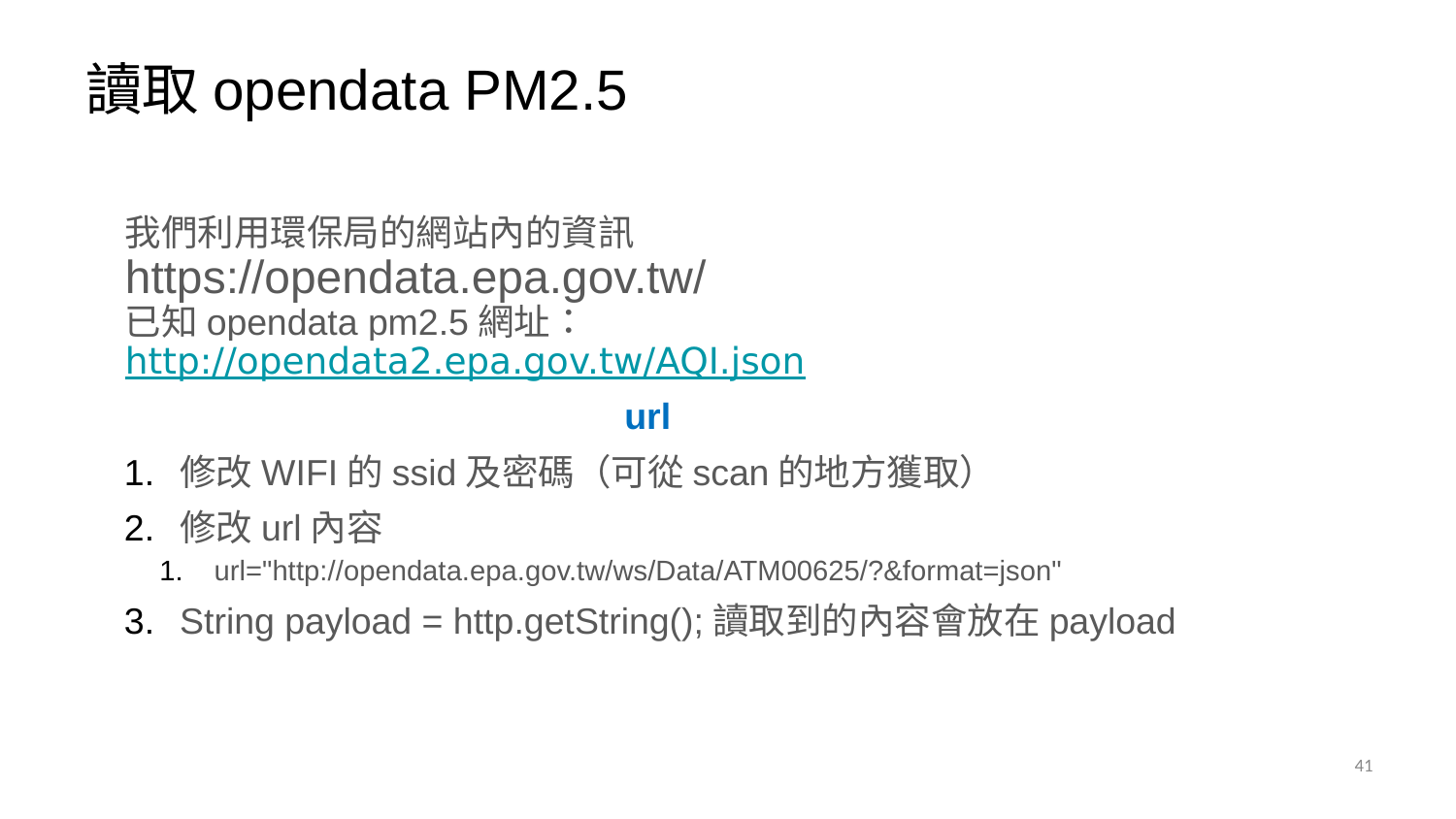

# 讀取opendata PM2.5
我們利用環保局的網站內的資訊
https://opendata.epa.gov.tw/
已知opendata pm2.5網址：
http://opendata2.epa.gov.tw/AQI.json
                                                 url
修改WIFI的ssid及密碼（可從scan的地方獲取）
修改url內容
url="http://opendata.epa.gov.tw/ws/Data/ATM00625/?&format=json"
String payload = http.getString();讀取到的內容會放在payload

41